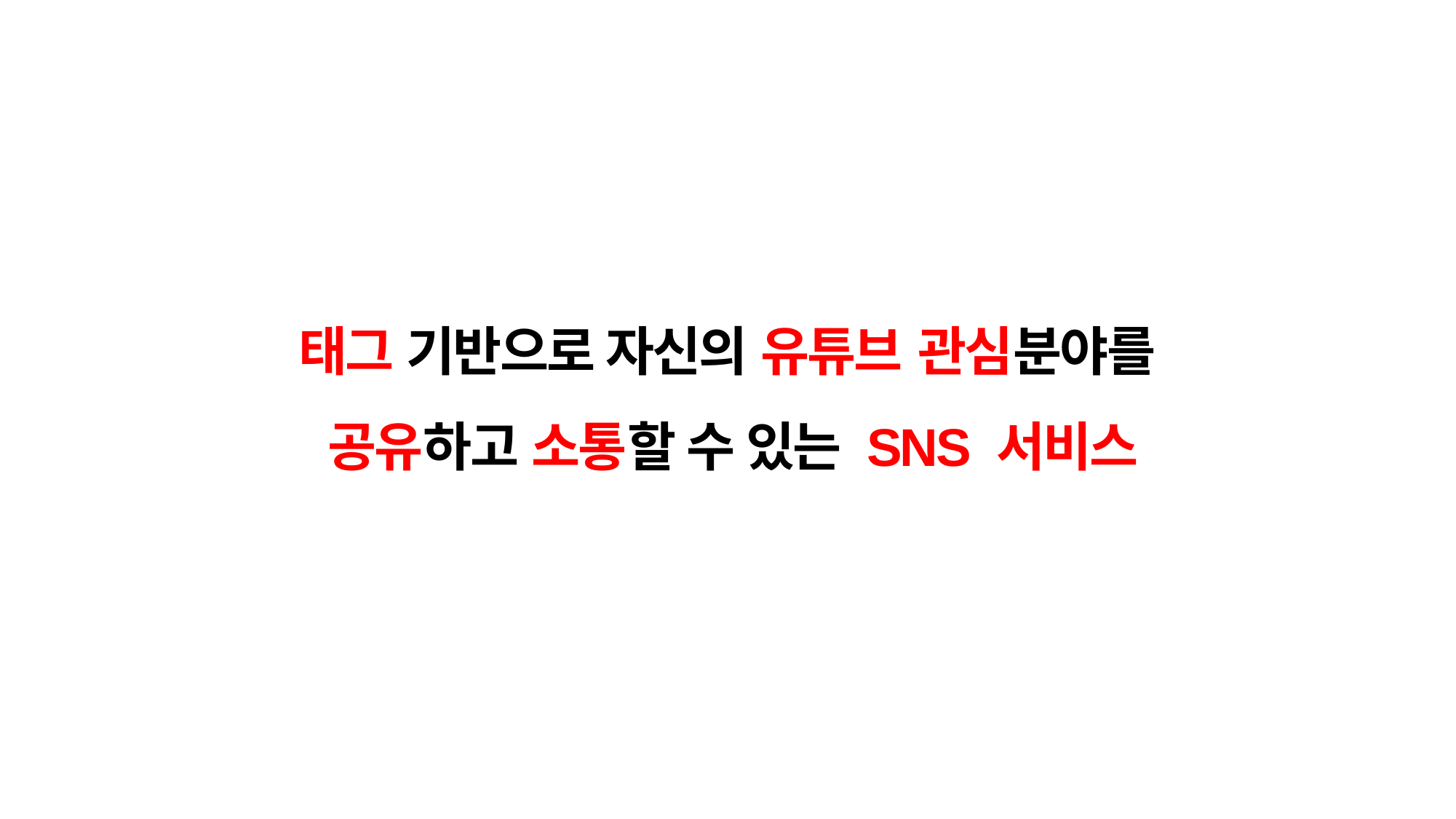

태그 기반으로 자신의 유튜브 관심분야를
공유하고 소통할 수 있는 SNS 서비스